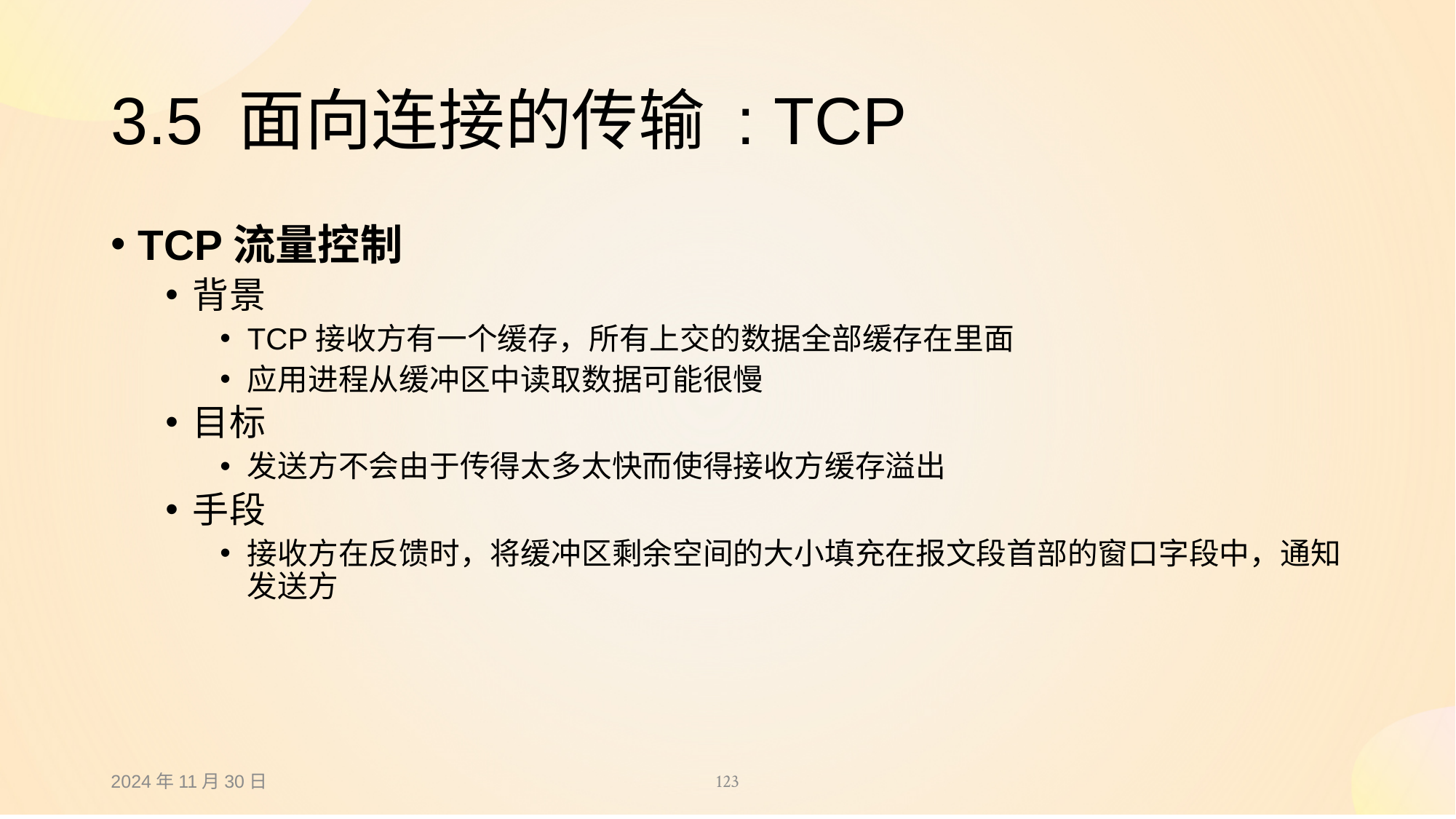

# 3.5 面向连接的传输 : TCP
TCP流量控制
背景
TCP接收方有一个缓存，所有上交的数据全部缓存在里面
应用进程从缓冲区中读取数据可能很慢
目标
发送方不会由于传得太多太快而使得接收方缓存溢出
手段
接收方在反馈时，将缓冲区剩余空间的大小填充在报文段首部的窗口字段中，通知发送方
2024年11月30日
123